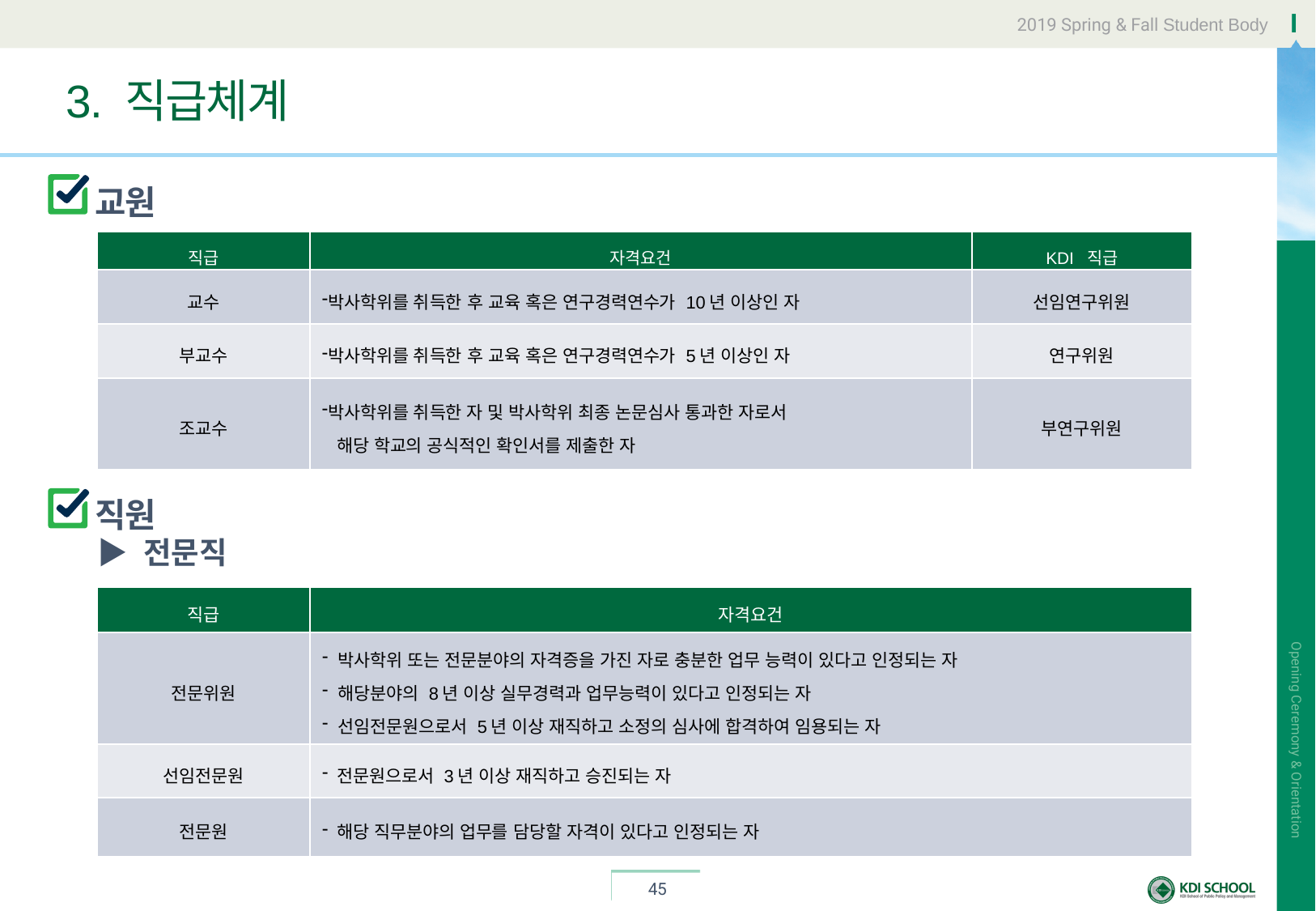

# 3. 직급체계
교원

| 직급 | 자격요건 | KDI 직급 |
| --- | --- | --- |
| 교수 | 박사학위를 취득한 후 교육 혹은 연구경력연수가 10년 이상인 자 | 선임연구위원 |
| 부교수 | 박사학위를 취득한 후 교육 혹은 연구경력연수가 5년 이상인 자 | 연구위원 |
| 조교수 | 박사학위를 취득한 자 및 박사학위 최종 논문심사 통과한 자로서 해당 학교의 공식적인 확인서를 제출한 자 | 부연구위원 |
직원

▶ 전문직
| 직급 | 자격요건 |
| --- | --- |
| 전문위원 | 박사학위 또는 전문분야의 자격증을 가진 자로 충분한 업무 능력이 있다고 인정되는 자 해당분야의 8년 이상 실무경력과 업무능력이 있다고 인정되는 자 선임전문원으로서 5년 이상 재직하고 소정의 심사에 합격하여 임용되는 자 |
| 선임전문원 | 전문원으로서 3년 이상 재직하고 승진되는 자 |
| 전문원 | 해당 직무분야의 업무를 담당할 자격이 있다고 인정되는 자 |